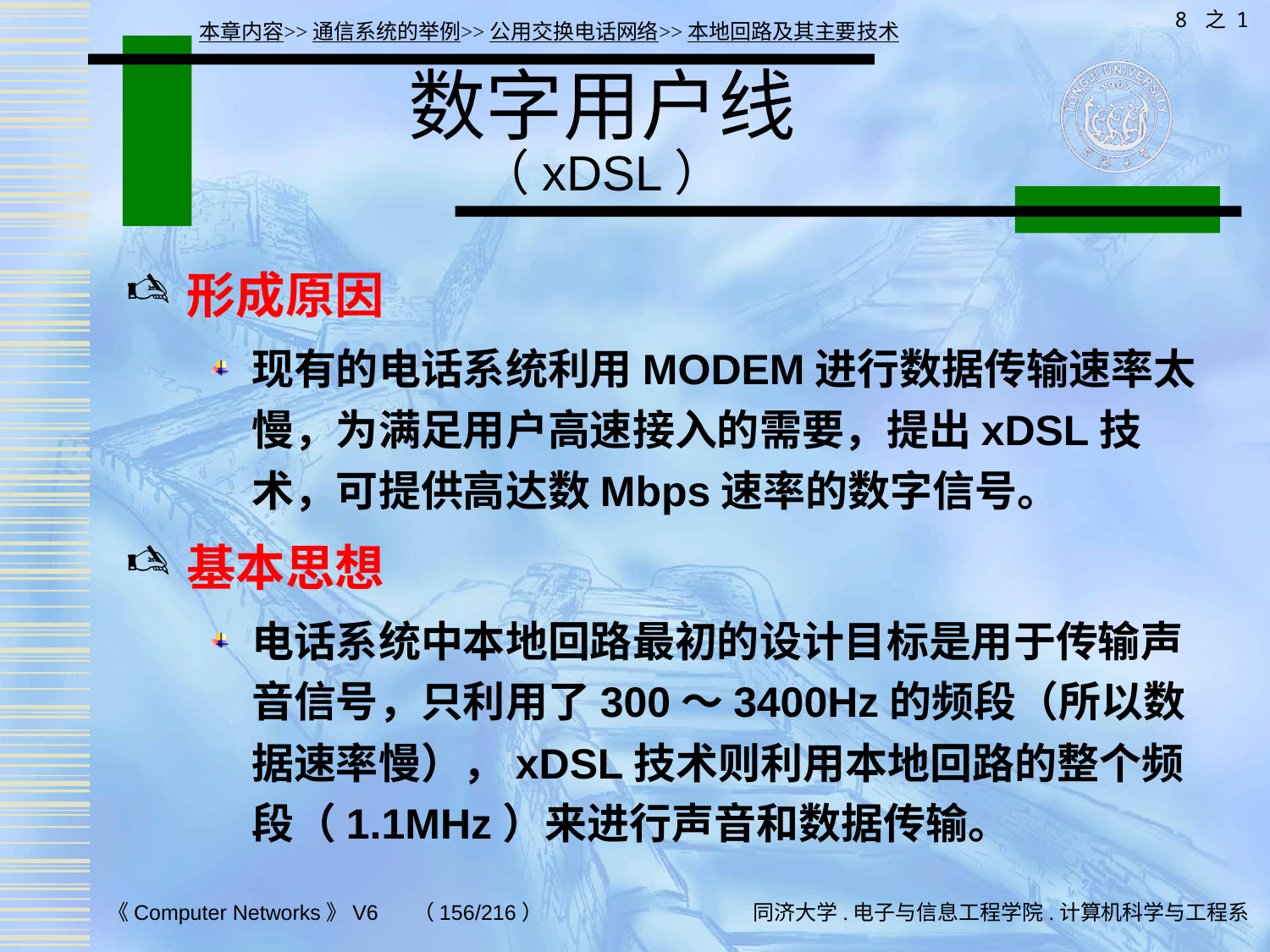

8 之 1
本章内容>>通信系统的举例>>公用交换电话网络>>本地回路及其主要技术
# 数字用户线 （xDSL）
形成原因
现有的电话系统利用MODEM进行数据传输速率太慢，为满足用户高速接入的需要，提出xDSL技术，可提供高达数Mbps速率的数字信号。
基本思想
电话系统中本地回路最初的设计目标是用于传输声音信号，只利用了300～3400Hz的频段（所以数据速率慢），xDSL技术则利用本地回路的整个频段（1.1MHz）来进行声音和数据传输。